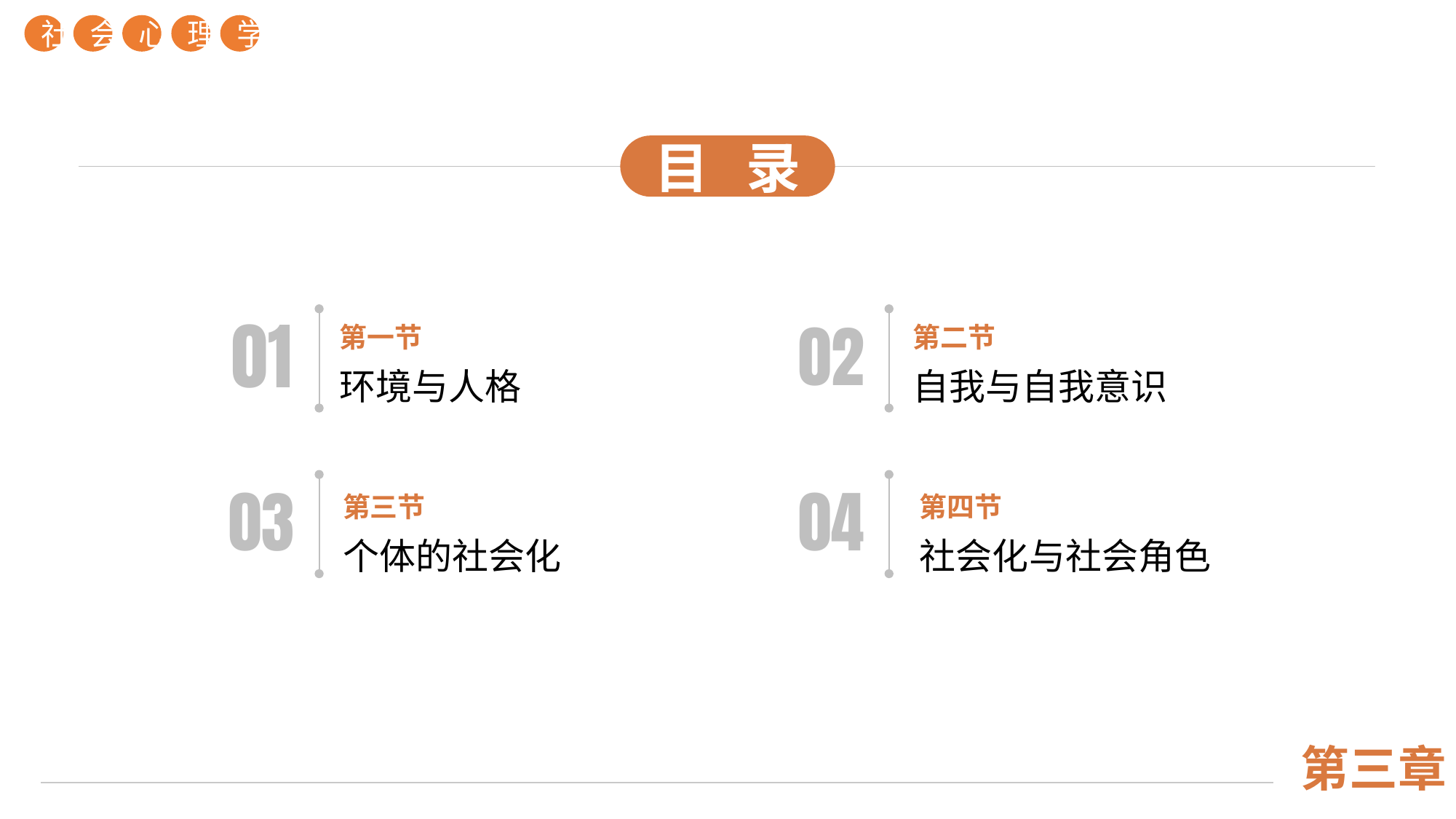

社
会
心
理
学
目   录
01
02
第一节
第二节
环境与人格
自我与自我意识
03
04
第四节
第三节
社会化与社会角色
个体的社会化
第三章